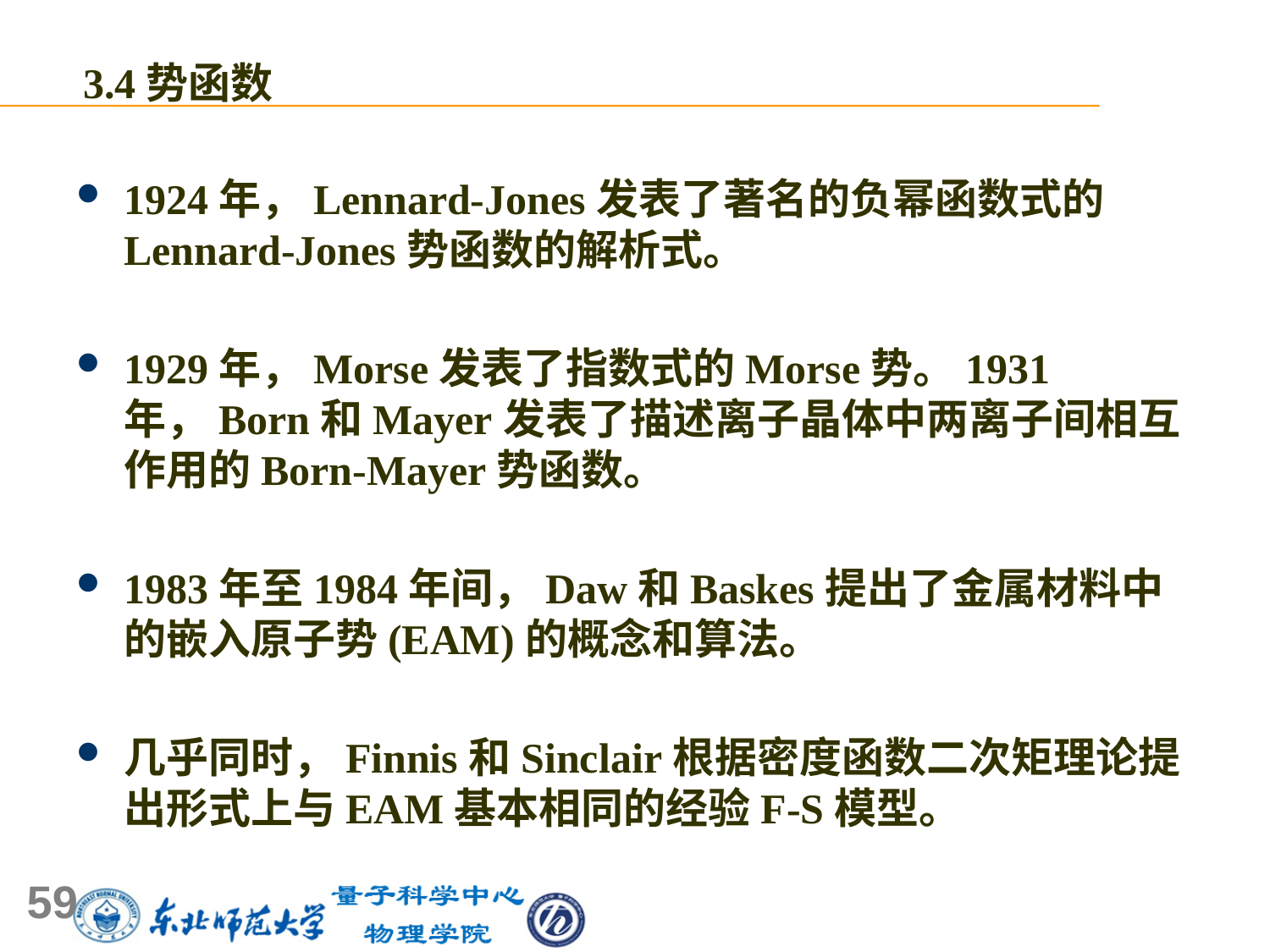

3.4势函数

1924年，Lennard-Jones发表了著名的负幂函数式的Lennard-Jones势函数的解析式。

1929年，Morse发表了指数式的Morse势。1931年，Born和Mayer发表了描述离子晶体中两离子间相互作用的Born-Mayer势函数。

1983年至1984年间，Daw和Baskes提出了金属材料中的嵌入原子势(EAM)的概念和算法。

几乎同时，Finnis和Sinclair根据密度函数二次矩理论提出形式上与EAM基本相同的经验F-S模型。
59